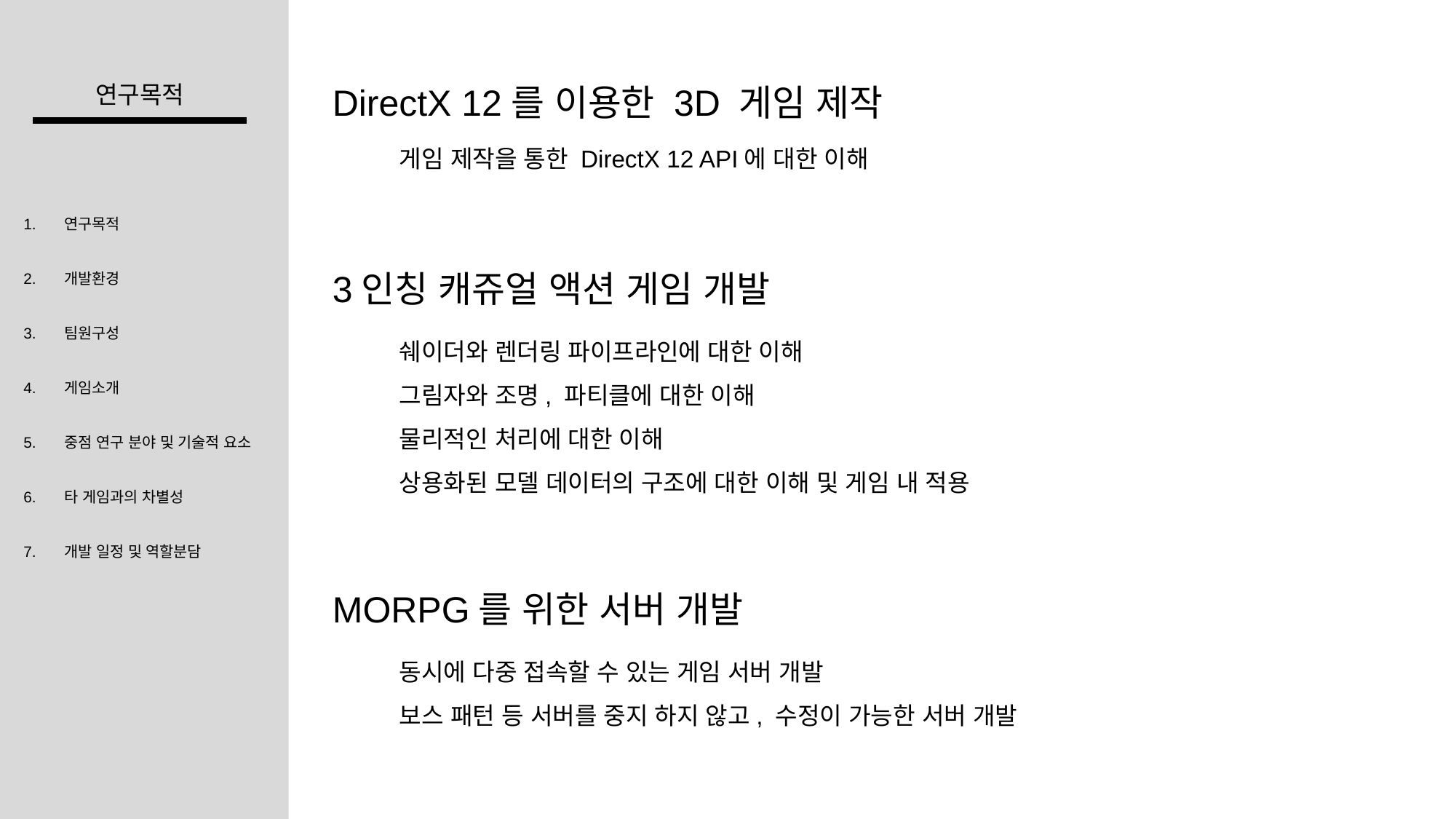

연구목적
DirectX 12를 이용한 3D 게임 제작
게임 제작을 통한 DirectX 12 API에 대한 이해
연구목적
개발환경
팀원구성
게임소개
중점 연구 분야 및 기술적 요소
타 게임과의 차별성
개발 일정 및 역할분담
3인칭 캐쥬얼 액션 게임 개발
쉐이더와 렌더링 파이프라인에 대한 이해
그림자와 조명, 파티클에 대한 이해
물리적인 처리에 대한 이해
상용화된 모델 데이터의 구조에 대한 이해 및 게임 내 적용
MORPG를 위한 서버 개발
동시에 다중 접속할 수 있는 게임 서버 개발
보스 패턴 등 서버를 중지 하지 않고, 수정이 가능한 서버 개발